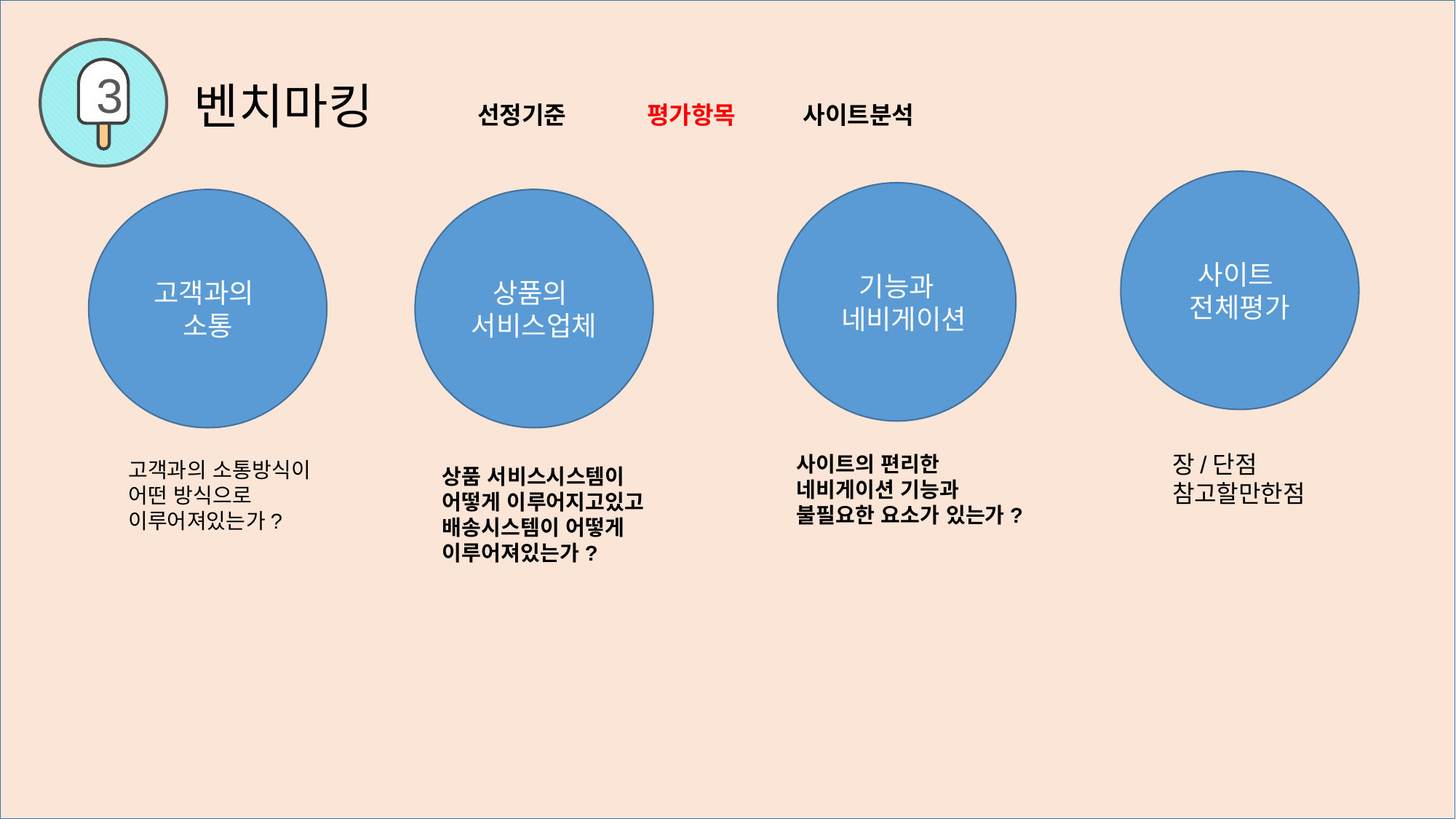

3

벤치마킹       선정기준            평가항목          사이트분석
사이트
전체평가
기능과
 네비게이션
고객과의
소통

상품의
서비스업체

장/단점
참고할만한점
사이트의 편리한 네비게이션 기능과 불필요한 요소가 있는가?

고객과의 소통방식이
어떤 방식으로
이루어져있는가?
상품 서비스시스템이 어떻게 이루어지고있고  배송시스템이 어떻게 이루어져있는가?